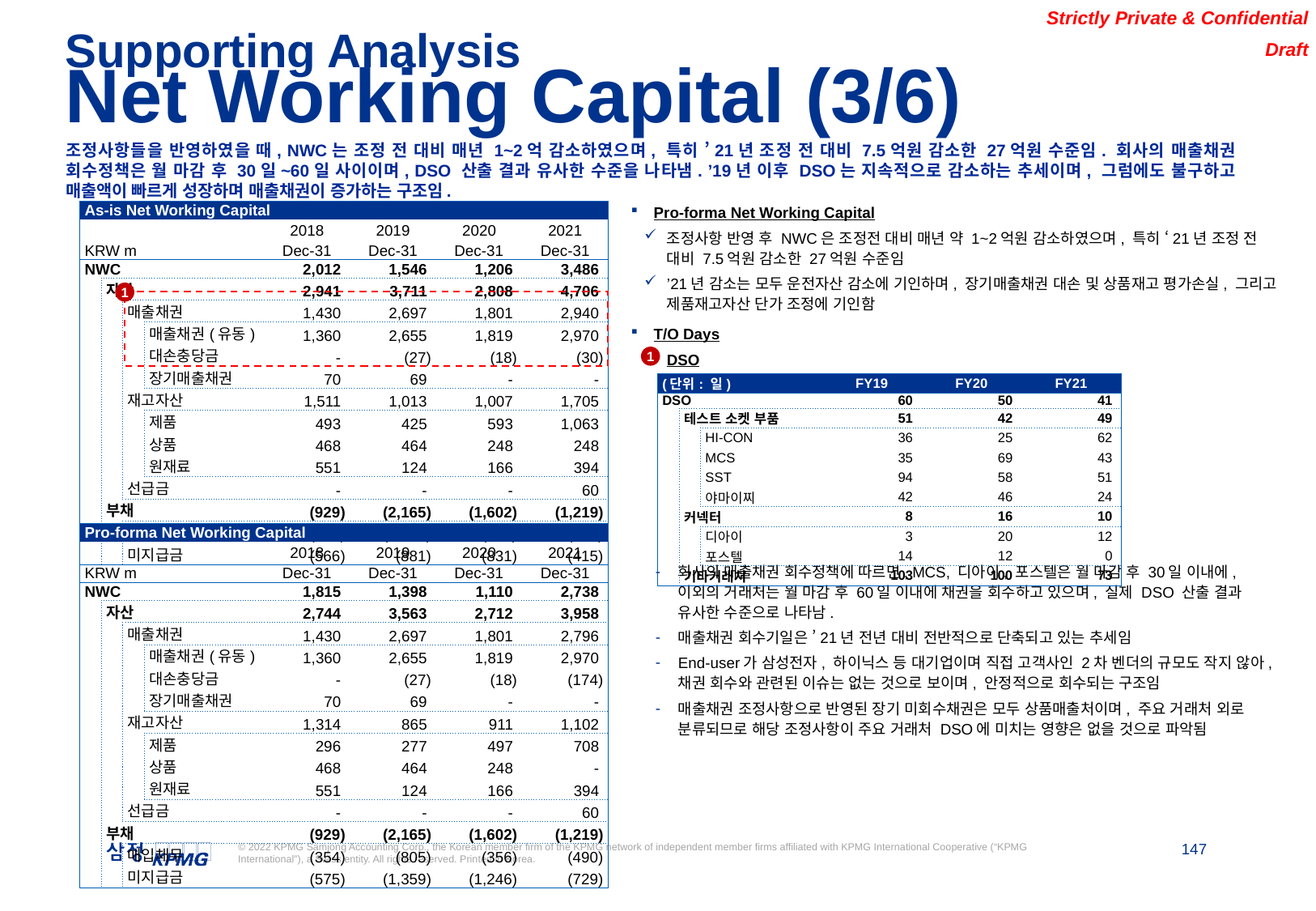

Supporting Analysis
Net Working Capital (3/6)
조정사항들을 반영하였을 때, NWC는 조정 전 대비 매년 1~2억 감소하였으며, 특히 ’21년 조정 전 대비 7.5억원 감소한 27억원 수준임. 회사의 매출채권 회수정책은 월 마감 후 30일~60일 사이이며, DSO 산출 결과 유사한 수준을 나타냄. ’19년 이후 DSO는 지속적으로 감소하는 추세이며, 그럼에도 불구하고 매출액이 빠르게 성장하며 매출채권이 증가하는 구조임.
| As-is Net Working Capital |  |  |  |  |  |  |  |
| --- | --- | --- | --- | --- | --- | --- | --- |
|  |  |  |  | 2018 | 2019 | 2020 | 2021 |
| KRW m |  |  |  | Dec-31 | Dec-31 | Dec-31 | Dec-31 |
| NWC |  |  |  | 2,012 | 1,546 | 1,206 | 3,486 |
|  | 자산 |  |  | 2,941 | 3,711 | 2,808 | 4,706 |
|  |  | 매출채권 |  | 1,430 | 2,697 | 1,801 | 2,940 |
|  |  |  | 매출채권(유동) | 1,360 | 2,655 | 1,819 | 2,970 |
|  |  |  | 대손충당금 | - | (27) | (18) | (30) |
|  |  |  | 장기매출채권 | 70 | 69 | - | - |
|  |  | 재고자산 |  | 1,511 | 1,013 | 1,007 | 1,705 |
|  |  |  | 제품 | 493 | 425 | 593 | 1,063 |
|  |  |  | 상품 | 468 | 464 | 248 | 248 |
|  |  |  | 원재료 | 551 | 124 | 166 | 394 |
|  |  | 선급금 |  | - | - | - | 60 |
|  | 부채 |  |  | (929) | (2,165) | (1,602) | (1,219) |
|  |  | 매입채무 |  | (363) | (1,284) | (771) | (805) |
|  |  | 미지급금 |  | (566) | (881) | (831) | (415) |
Pro-forma Net Working Capital
조정사항 반영 후 NWC은 조정전 대비 매년 약 1~2억원 감소하였으며, 특히 ‘21년 조정 전 대비 7.5억원 감소한 27억원 수준임
’21년 감소는 모두 운전자산 감소에 기인하며, 장기매출채권 대손 및 상품재고 평가손실, 그리고 제품재고자산 단가 조정에 기인함
T/O Days
DSO

회사의 매출채권 회수정책에 따르면, MCS, 디아이, 포스텔은 월 마감 후 30일 이내에, 이외의 거래처는 월 마감 후 60일 이내에 채권을 회수하고 있으며, 실제 DSO 산출 결과 유사한 수준으로 나타남.
매출채권 회수기일은 ’21년 전년 대비 전반적으로 단축되고 있는 추세임
End-user가 삼성전자, 하이닉스 등 대기업이며 직접 고객사인 2차 벤더의 규모도 작지 않아, 채권 회수와 관련된 이슈는 없는 것으로 보이며, 안정적으로 회수되는 구조임
매출채권 조정사항으로 반영된 장기 미회수채권은 모두 상품매출처이며, 주요 거래처 외로 분류되므로 해당 조정사항이 주요 거래처 DSO에 미치는 영향은 없을 것으로 파악됨

1

1
| (단위: 일) |  |  |  | FY19 | FY20 | FY21 |
| --- | --- | --- | --- | --- | --- | --- |
| DSO |  |  |  | 60 | 50 | 41 |
|  | 테스트 소켓 부품 |  |  | 51 | 42 | 49 |
|  |  | HI-CON |  | 36 | 25 | 62 |
|  |  | MCS |  | 35 | 69 | 43 |
|  |  | SST |  | 94 | 58 | 51 |
|  |  | 야마이찌 |  | 42 | 46 | 24 |
|  | 커넥터 |  |  | 8 | 16 | 10 |
|  |  | 디아이 |  | 3 | 20 | 12 |
|  |  | 포스텔 |  | 14 | 12 | 0 |
|  | 기타거래처 |  |  | 103 | 100 | 73 |
| Pro-forma Net Working Capital |  |  |  |  |  |  |  |
| --- | --- | --- | --- | --- | --- | --- | --- |
|  |  |  |  | 2018 | 2019 | 2020 | 2021 |
| KRW m |  |  |  | Dec-31 | Dec-31 | Dec-31 | Dec-31 |
| NWC |  |  |  | 1,815 | 1,398 | 1,110 | 2,738 |
|  | 자산 |  |  | 2,744 | 3,563 | 2,712 | 3,958 |
|  |  | 매출채권 |  | 1,430 | 2,697 | 1,801 | 2,796 |
|  |  |  | 매출채권(유동) | 1,360 | 2,655 | 1,819 | 2,970 |
|  |  |  | 대손충당금 | - | (27) | (18) | (174) |
|  |  |  | 장기매출채권 | 70 | 69 | - | - |
|  |  | 재고자산 |  | 1,314 | 865 | 911 | 1,102 |
|  |  |  | 제품 | 296 | 277 | 497 | 708 |
|  |  |  | 상품 | 468 | 464 | 248 | - |
|  |  |  | 원재료 | 551 | 124 | 166 | 394 |
|  |  | 선급금 |  | - | - | - | 60 |
|  | 부채 |  |  | (929) | (2,165) | (1,602) | (1,219) |
|  |  | 매입채무 |  | (354) | (805) | (356) | (490) |
|  |  | 미지급금 |  | (575) | (1,359) | (1,246) | (729) |